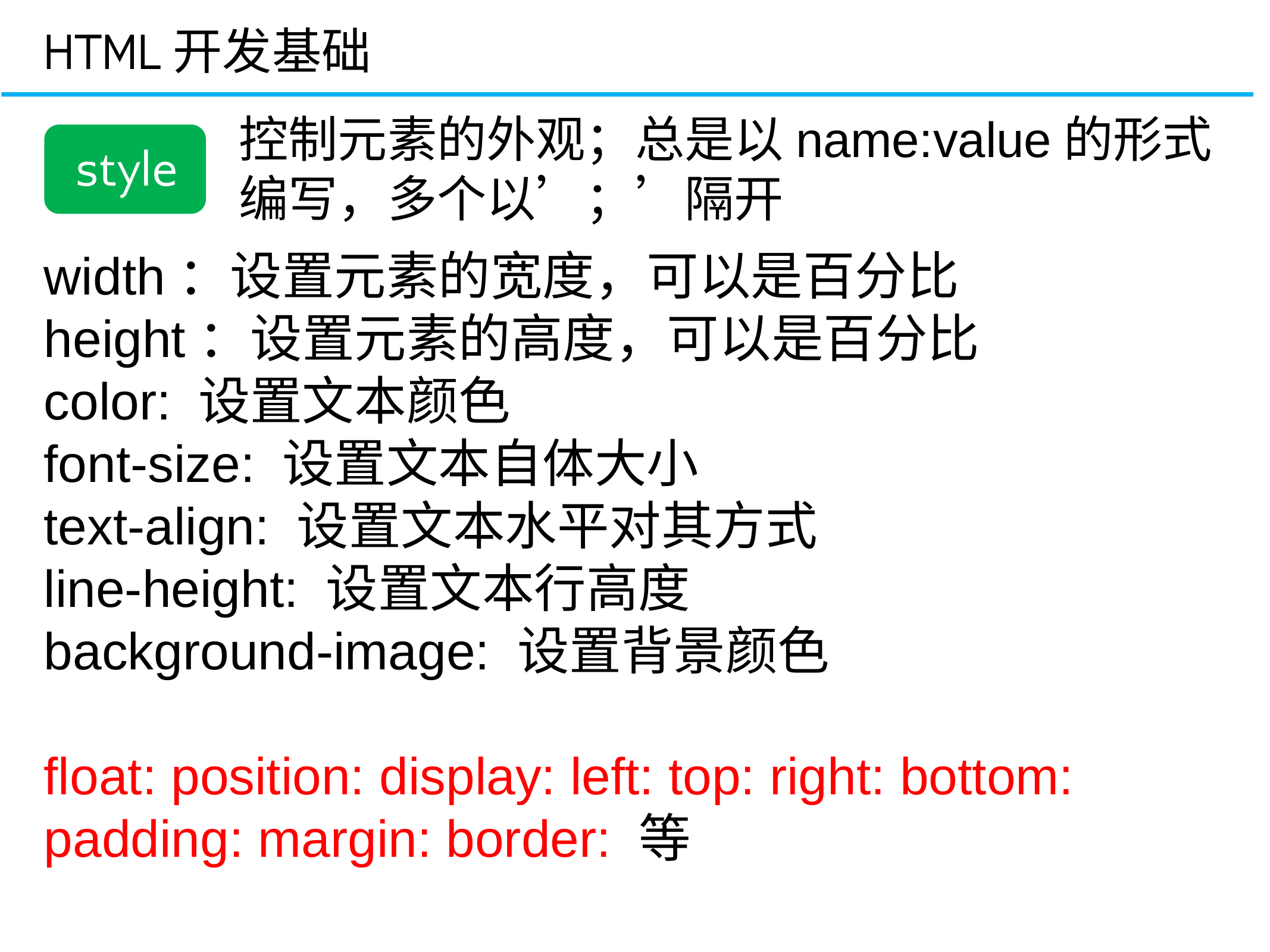

HTML开发基础

控制元素的外观；总是以name:value的形式编写，多个以’；’隔开

style
div
width：设置元素的宽度，可以是百分比
height：设置元素的高度，可以是百分比
color: 设置文本颜色
font-size: 设置文本自体大小
text-align: 设置文本水平对其方式
line-height: 设置文本行高度
background-image: 设置背景颜色

float: position: display: left: top: right: bottom:
padding: margin: border: 等